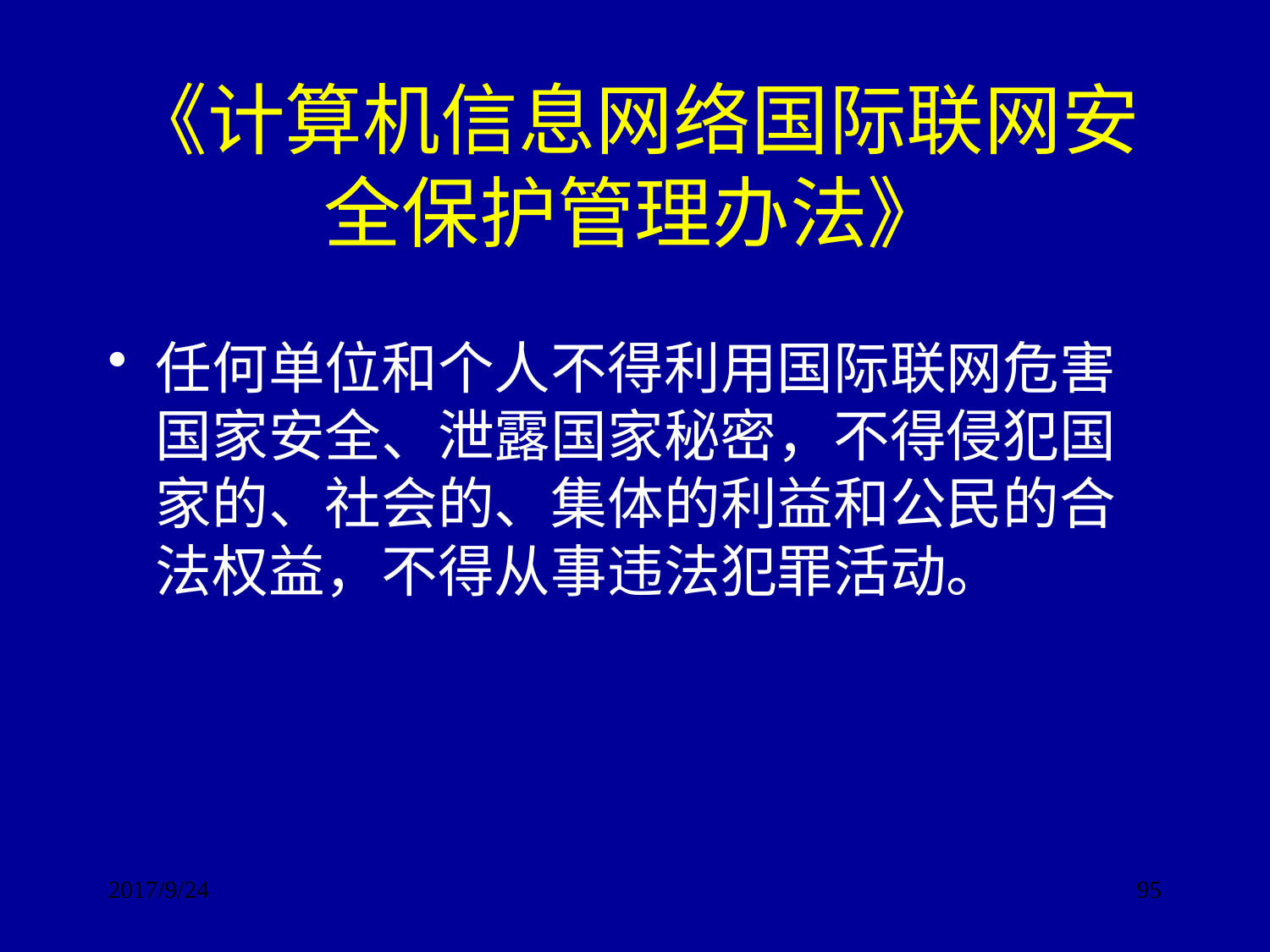

# 《计算机信息网络国际联网安全保护管理办法》
任何单位和个人不得利用国际联网危害国家安全、泄露国家秘密，不得侵犯国家的、社会的、集体的利益和公民的合法权益，不得从事违法犯罪活动。
2017/9/24
95